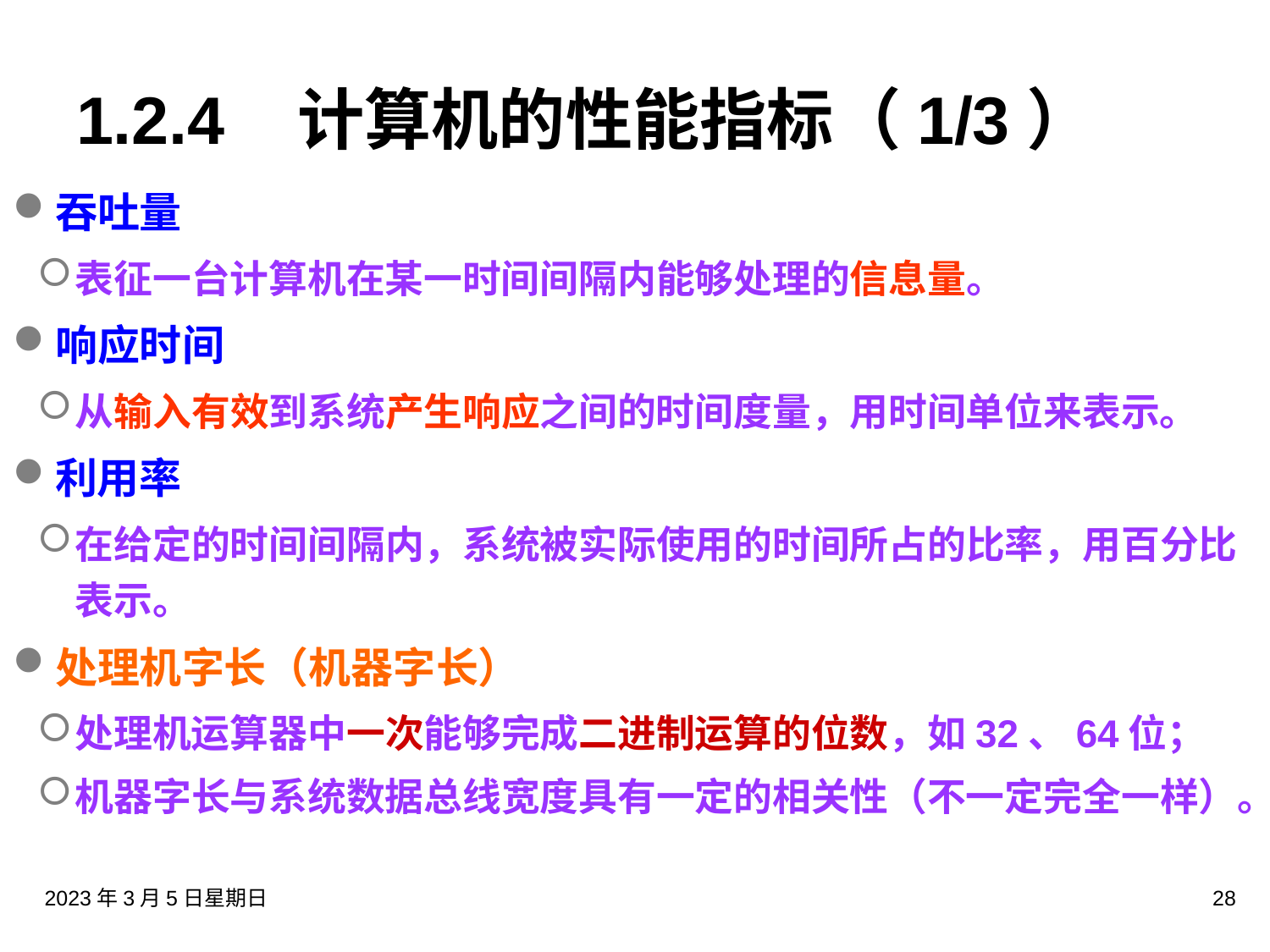

# 1.2.4   计算机的性能指标（1/3）
吞吐量
表征一台计算机在某一时间间隔内能够处理的信息量。
响应时间
从输入有效到系统产生响应之间的时间度量，用时间单位来表示。
利用率
在给定的时间间隔内，系统被实际使用的时间所占的比率，用百分比表示。
处理机字长（机器字长）
处理机运算器中一次能够完成二进制运算的位数，如32、64位；
机器字长与系统数据总线宽度具有一定的相关性（不一定完全一样）。
2023年3月5日星期日
28